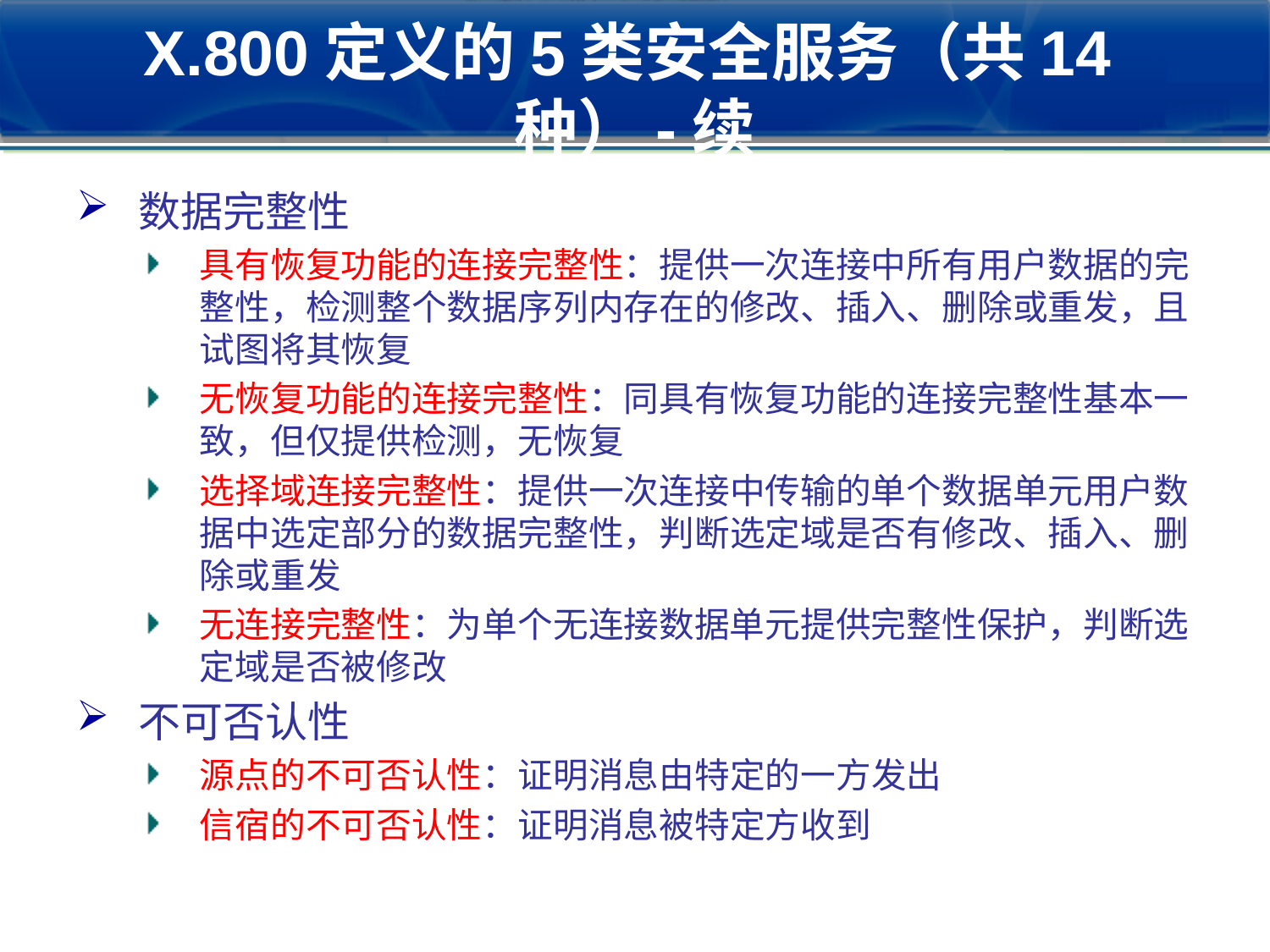

# X.800定义的5类安全服务（共14种）-续
数据完整性
具有恢复功能的连接完整性：提供一次连接中所有用户数据的完整性，检测整个数据序列内存在的修改、插入、删除或重发，且试图将其恢复
无恢复功能的连接完整性：同具有恢复功能的连接完整性基本一致，但仅提供检测，无恢复
选择域连接完整性：提供一次连接中传输的单个数据单元用户数据中选定部分的数据完整性，判断选定域是否有修改、插入、删除或重发
无连接完整性：为单个无连接数据单元提供完整性保护，判断选定域是否被修改
不可否认性
源点的不可否认性：证明消息由特定的一方发出
信宿的不可否认性：证明消息被特定方收到